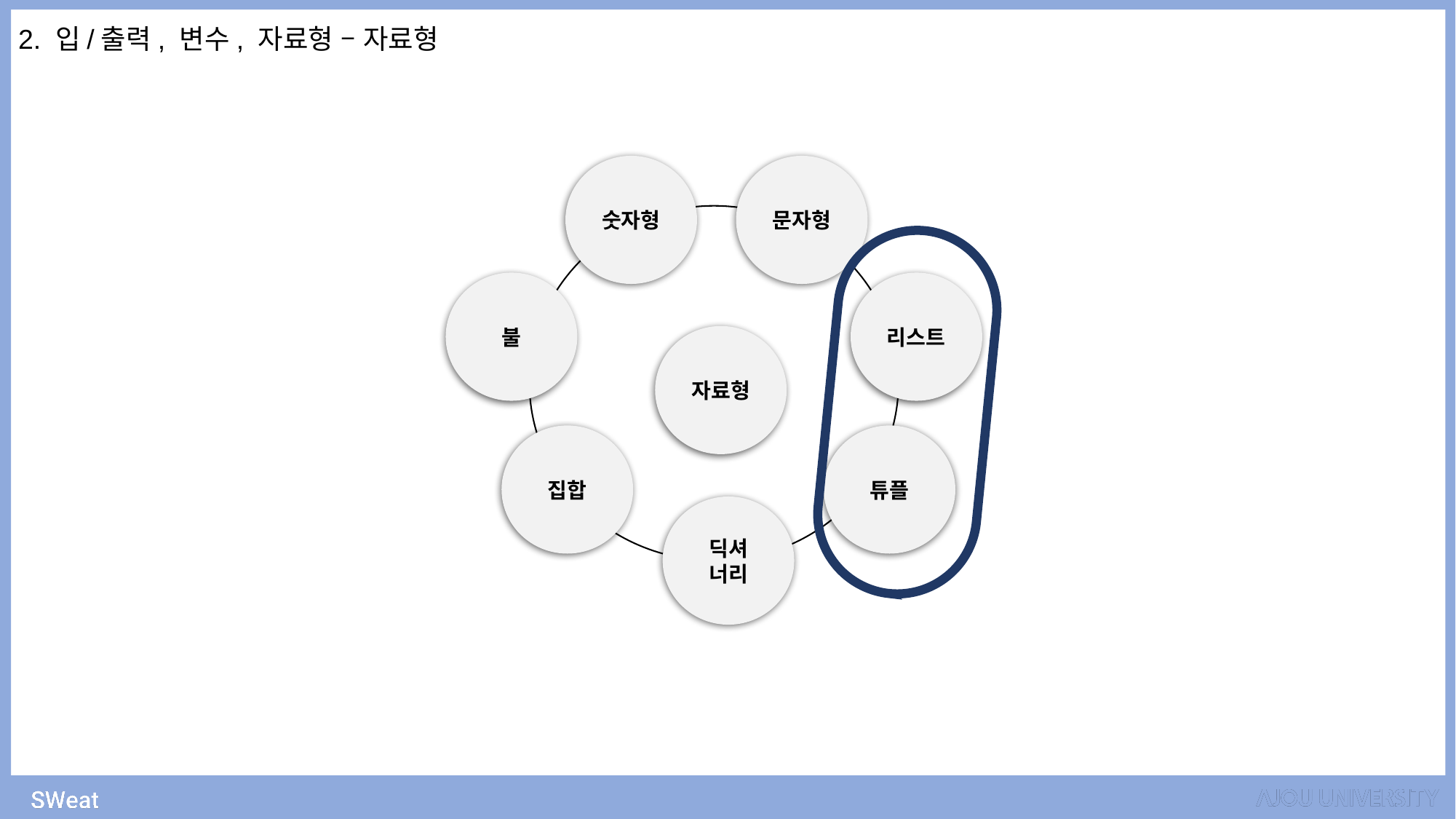

2. 입/출력, 변수, 자료형 – 자료형
숫자형
문자형

불
리스트
자료형

집합
튜플
딕셔
너리